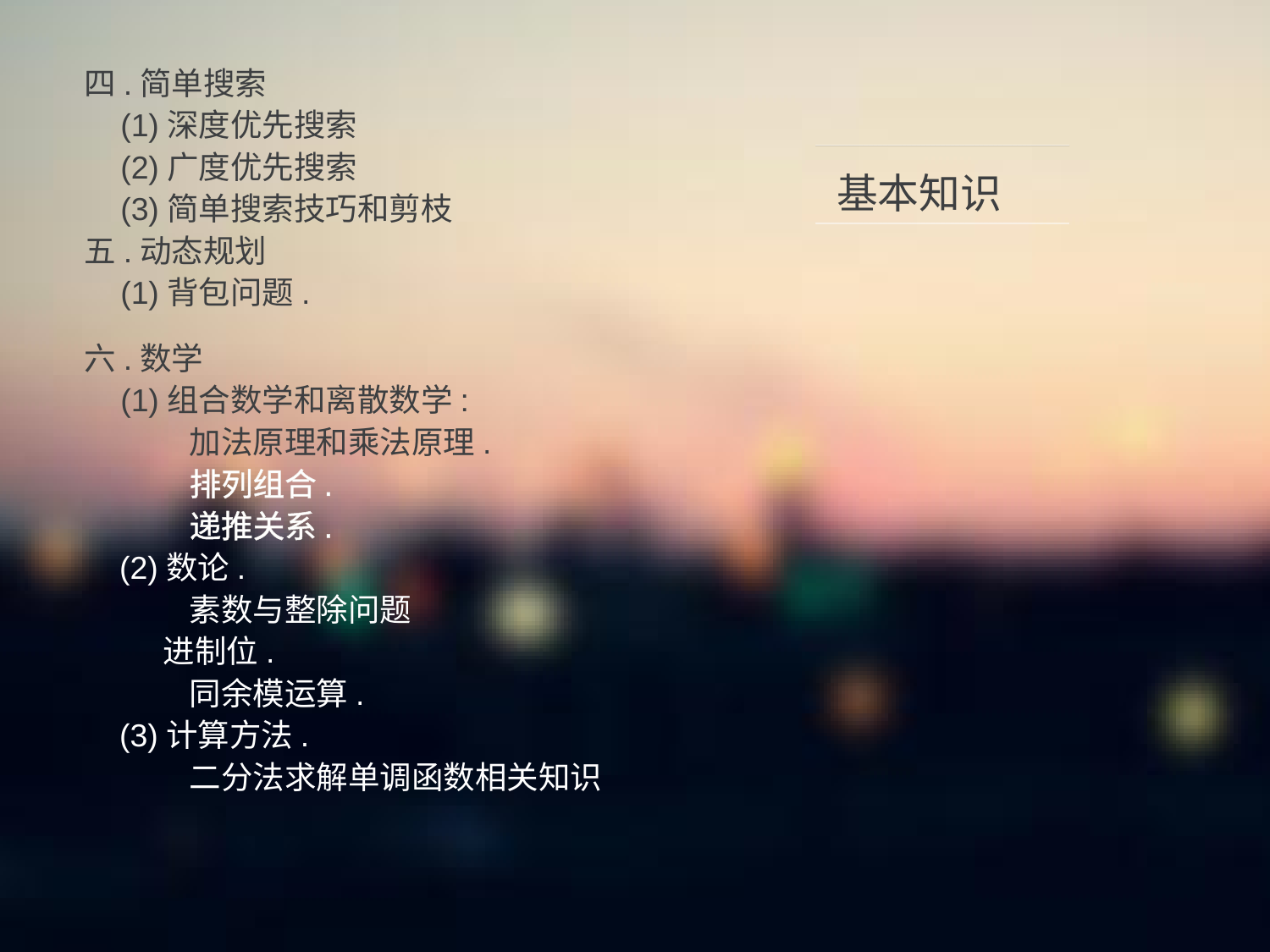

四.简单搜索
    (1)深度优先搜索
    (2)广度优先搜索
    (3)简单搜索技巧和剪枝
五.动态规划
    (1)背包问题.
六.数学
    (1)组合数学和离散数学:
           加法原理和乘法原理.
           排列组合.
           递推关系.
    (2)数论.
           素数与整除问题
           进制位.
           同余模运算.
    (3)计算方法.
           二分法求解单调函数相关知识

# 基本知识
18